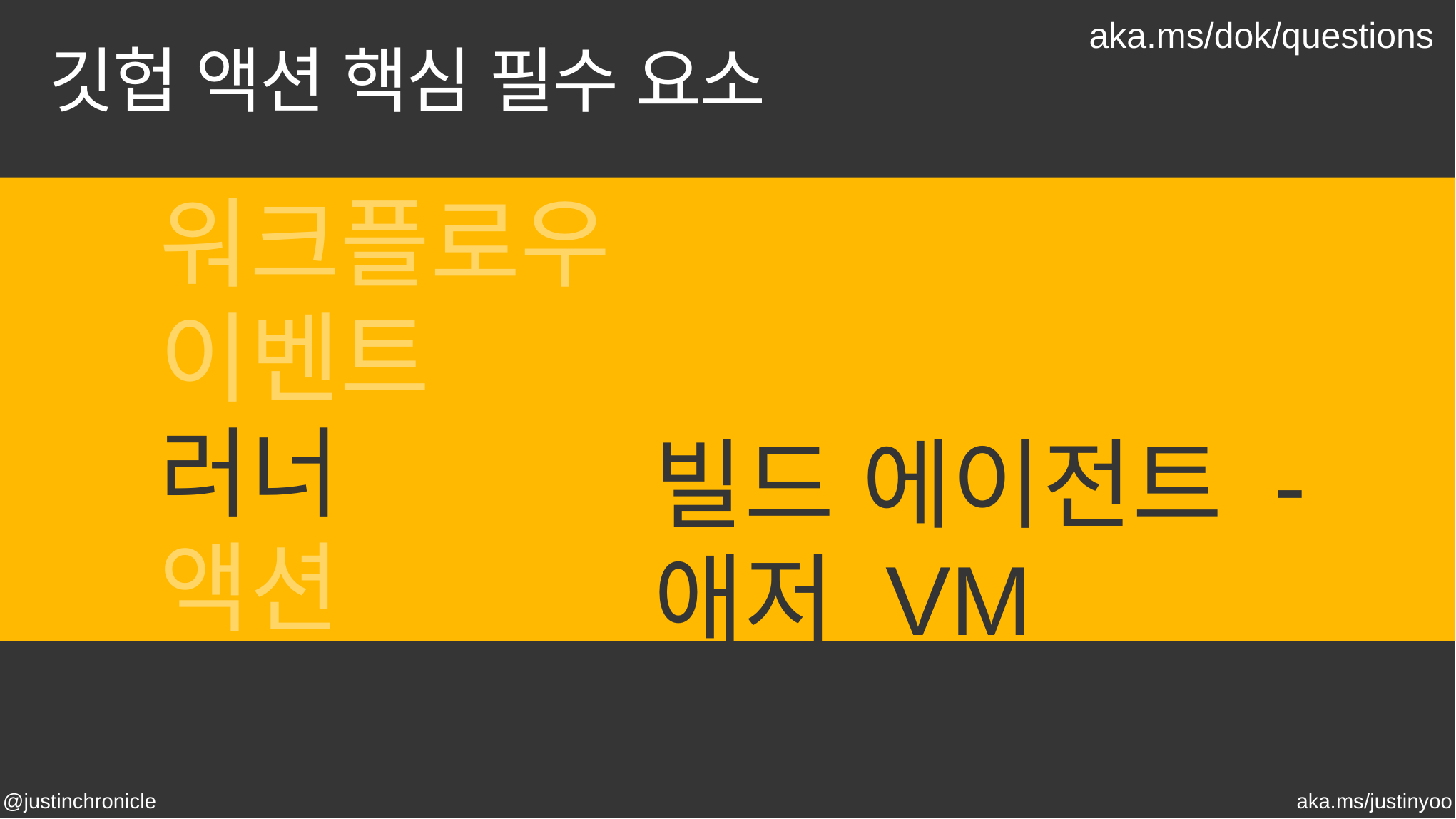

aka.ms/dok/questions
# 깃헙 액션 핵심 필수 요소

워크플로우
이벤트
러너
액션

빌드 에이전트 -
애저 VM